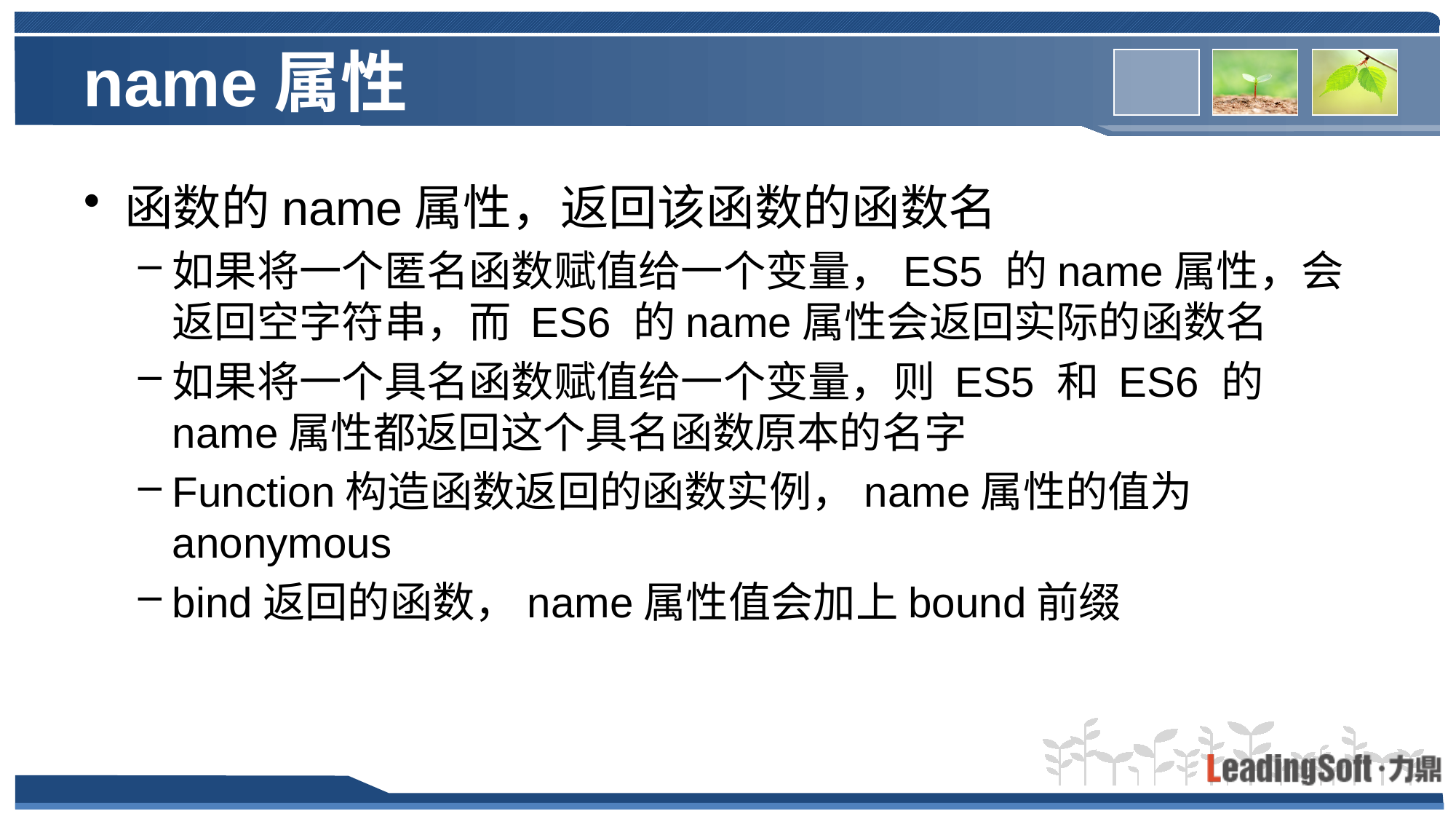

# name属性
函数的name属性，返回该函数的函数名
如果将一个匿名函数赋值给一个变量，ES5 的name属性，会返回空字符串，而 ES6 的name属性会返回实际的函数名
如果将一个具名函数赋值给一个变量，则 ES5 和 ES6 的name属性都返回这个具名函数原本的名字
Function构造函数返回的函数实例，name属性的值为anonymous
bind返回的函数，name属性值会加上bound前缀